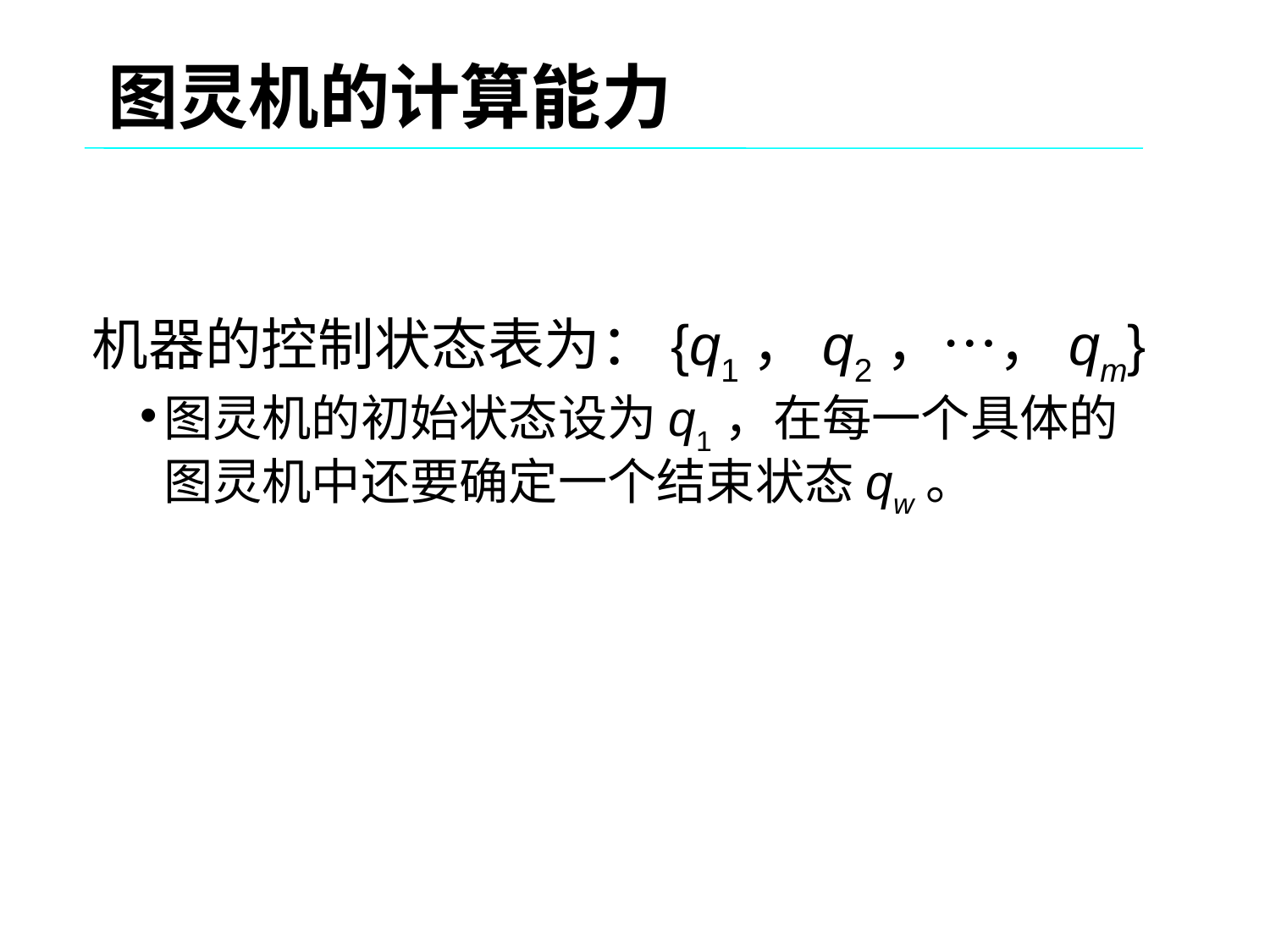

图灵机的计算能力

机器的控制状态表为：{q1，q2，…，qm}
图灵机的初始状态设为q1，在每一个具体的图灵机中还要确定一个结束状态qw。